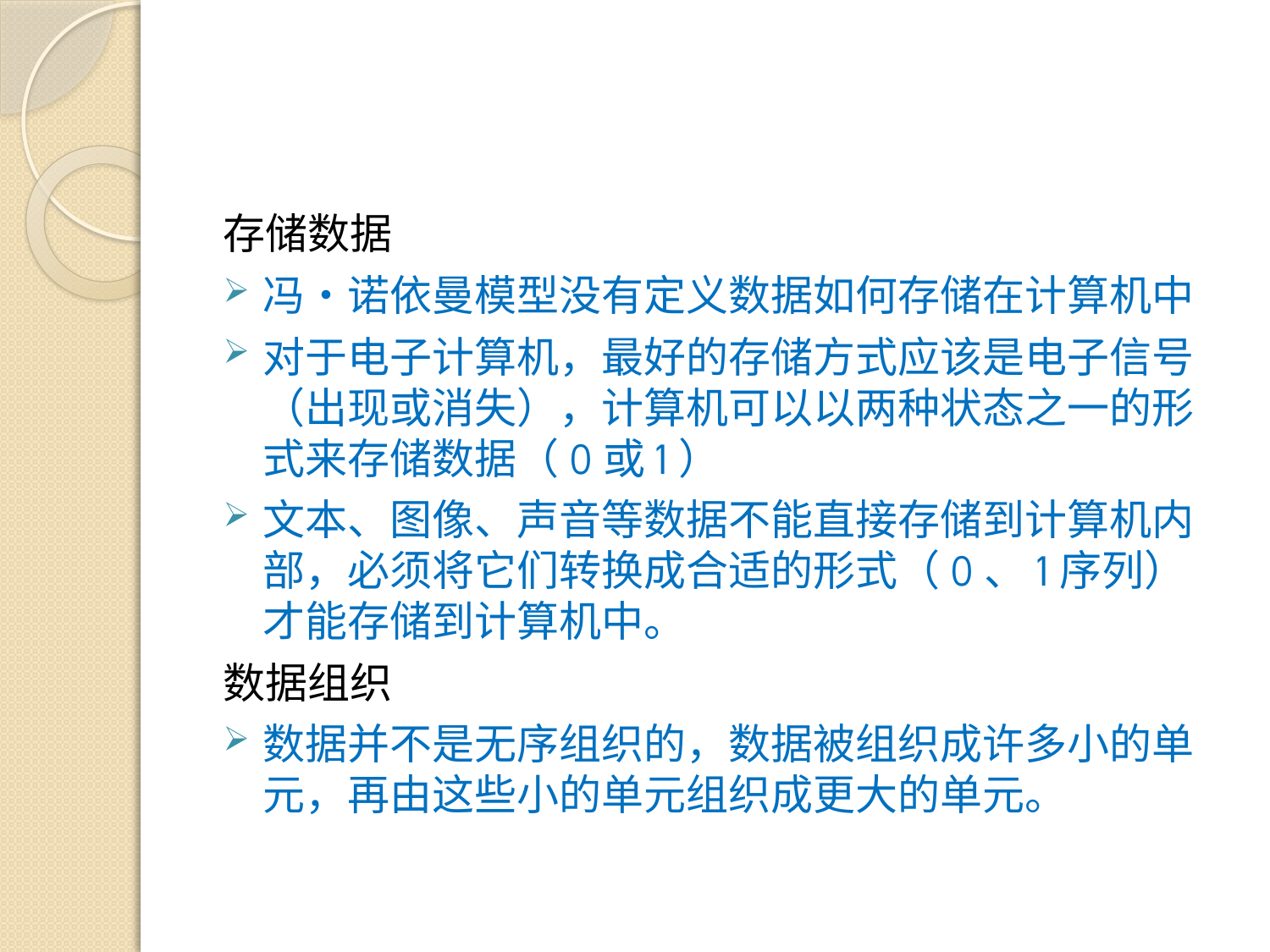

#
存储数据
冯•诺依曼模型没有定义数据如何存储在计算机中
对于电子计算机，最好的存储方式应该是电子信号（出现或消失），计算机可以以两种状态之一的形式来存储数据（0或1）
文本、图像、声音等数据不能直接存储到计算机内部，必须将它们转换成合适的形式（0、1序列）才能存储到计算机中。
数据组织
数据并不是无序组织的，数据被组织成许多小的单元，再由这些小的单元组织成更大的单元。